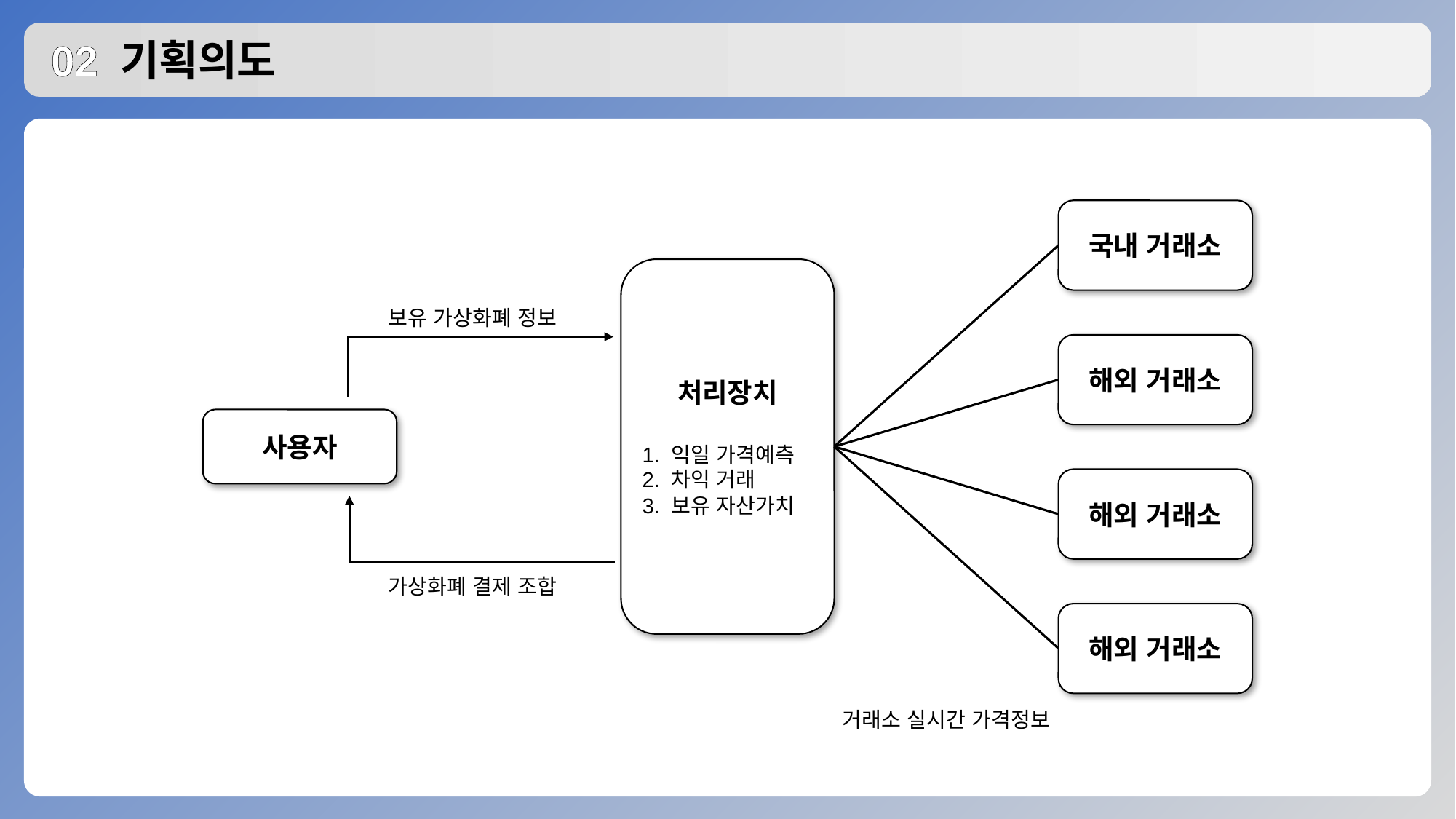

# 02 기획의도
국내 거래소
처리장치

1. 익일 가격예측
2. 차익 거래
3. 보유 자산가치
보유 가상화폐 정보
해외 거래소
사용자
해외 거래소
가상화폐 결제 조합
해외 거래소
거래소 실시간 가격정보